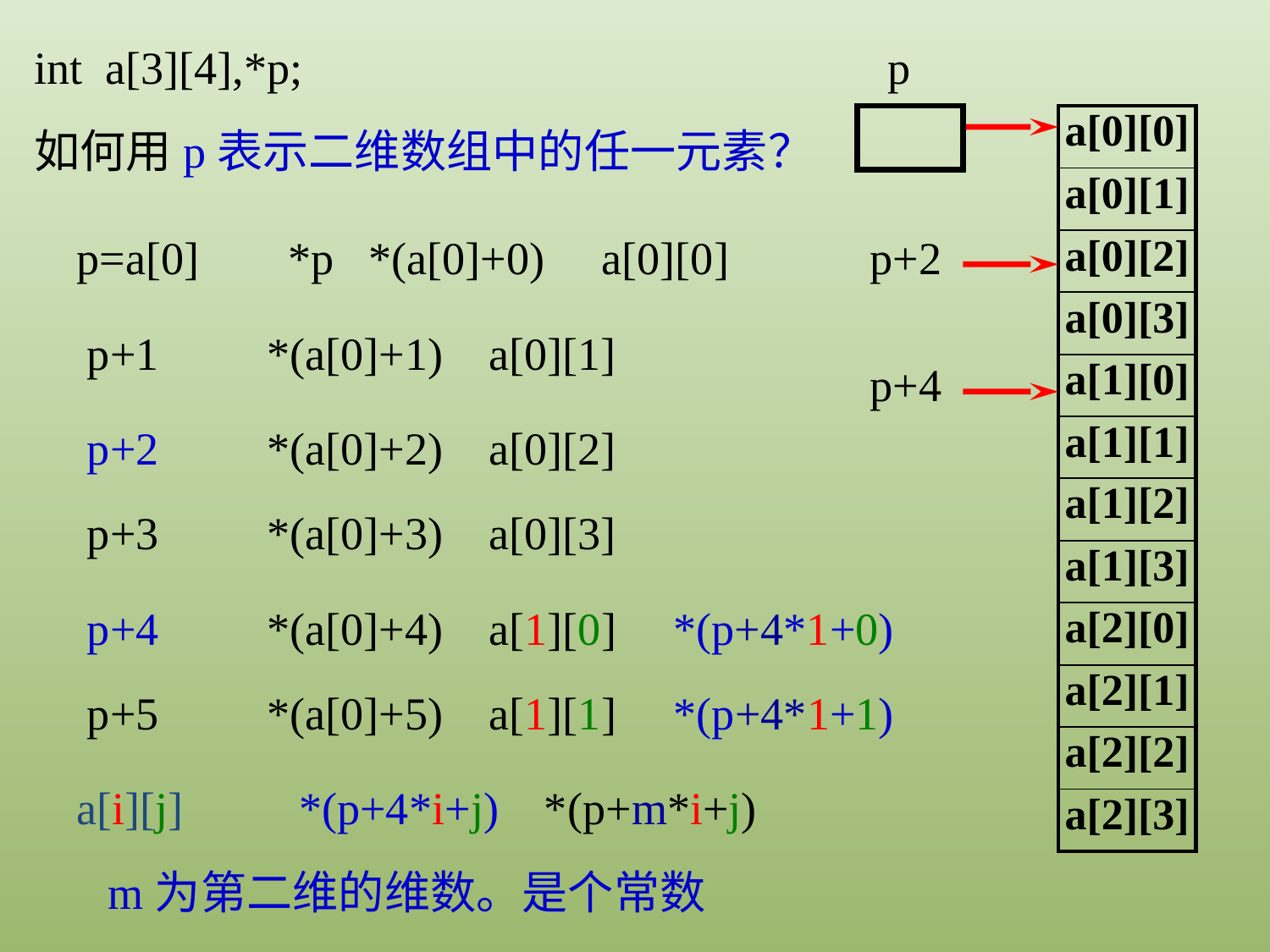

int  a[3][4],*p;
如何用p表示二维数组中的任一元素？
p

| a[0][0] |
| --- |
| a[0][1] |
| a[0][2] |
| a[0][3] |
| a[1][0] |
| a[1][1] |
| a[1][2] |
| a[1][3] |
| a[2][0] |
| a[2][1] |
| a[2][2] |
| a[2][3] |

p=a[0]
*p   *(a[0]+0)     a[0][0]
p+2

p+1
*(a[0]+1)    a[0][1]
p+4

p+2
*(a[0]+2)    a[0][2]
p+3
*(a[0]+3)    a[0][3]
p+4
*(a[0]+4)    a[1][0]     *(p+4*1+0)
p+5
*(a[0]+5)    a[1][1]     *(p+4*1+1)
a[i][j]
*(p+4*i+j)    *(p+m*i+j)
m为第二维的维数。是个常数
466